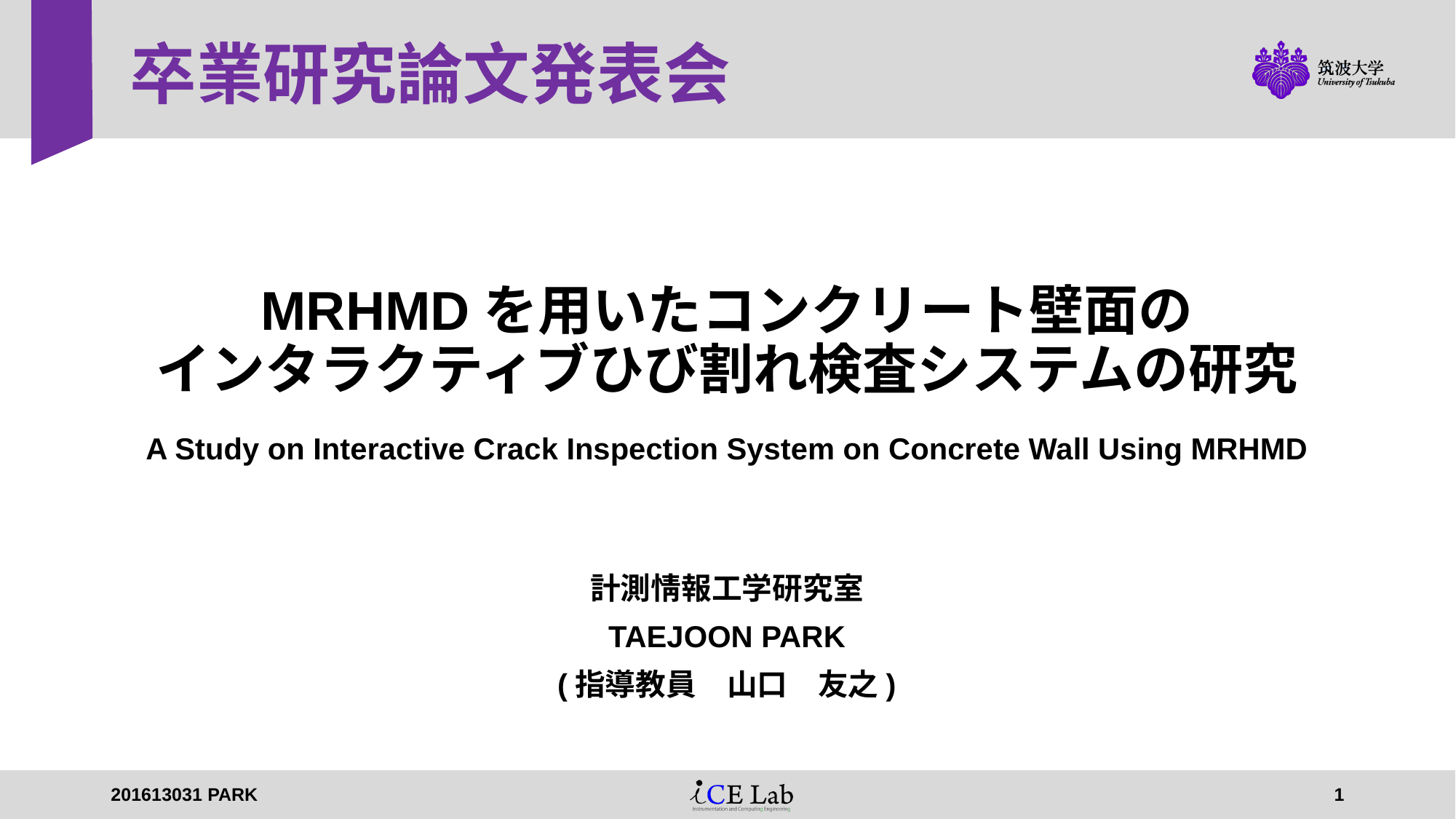

卒業研究論文発表会
# MRHMDを用いたコンクリート壁面の インタラクティブひび割れ検査システムの研究 A Study on Interactive Crack Inspection System on Concrete Wall Using MRHMD
計測情報工学研究室
TAEJOON PARK
(指導教員　山口　友之)
201613031 PARK
1